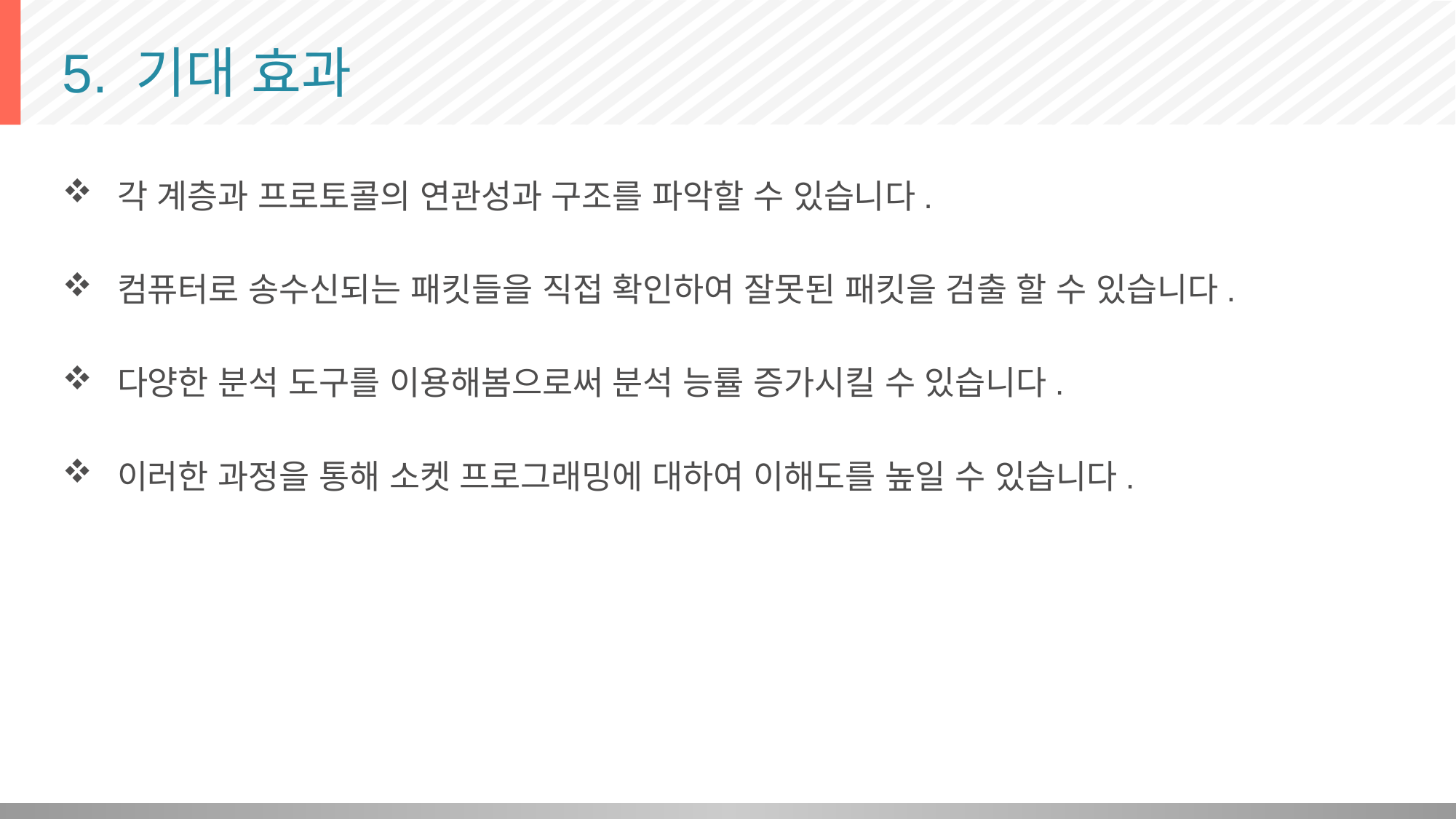

# 5. 기대 효과
 각 계층과 프로토콜의 연관성과 구조를 파악할 수 있습니다.

 컴퓨터로 송수신되는 패킷들을 직접 확인하여 잘못된 패킷을 검출 할 수 있습니다.

 다양한 분석 도구를 이용해봄으로써 분석 능률 증가시킬 수 있습니다.

 이러한 과정을 통해 소켓 프로그래밍에 대하여 이해도를 높일 수 있습니다.